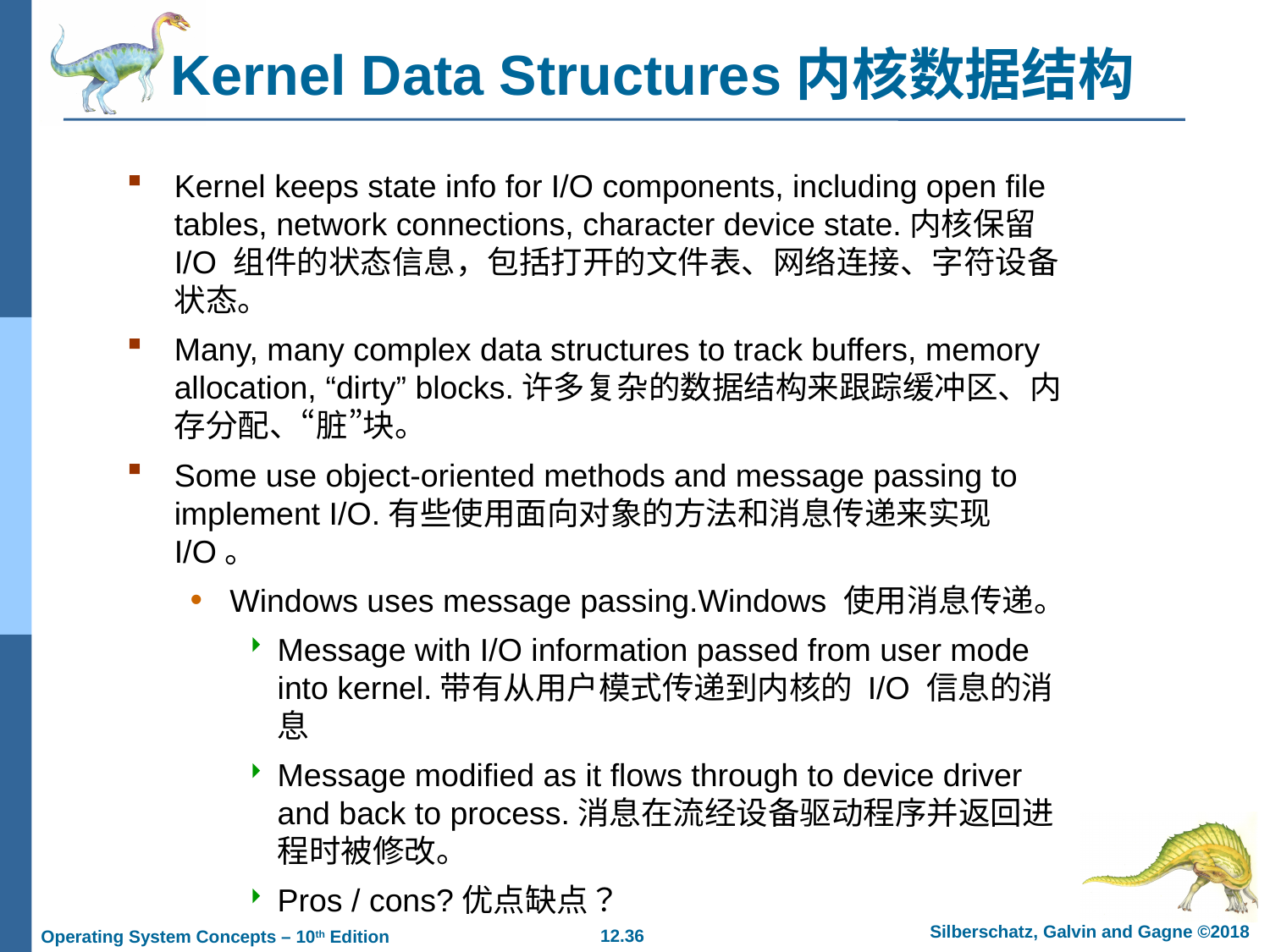

# Kernel Data Structures内核数据结构
Kernel keeps state info for I/O components, including open file tables, network connections, character device state.内核保留 I/O 组件的状态信息，包括打开的文件表、网络连接、字符设备状态。
Many, many complex data structures to track buffers, memory allocation, “dirty” blocks.许多复杂的数据结构来跟踪缓冲区、内存分配、“脏”块。
Some use object-oriented methods and message passing to implement I/O.有些使用面向对象的方法和消息传递来实现 I/O。
Windows uses message passing.Windows 使用消息传递。
Message with I/O information passed from user mode into kernel.带有从用户模式传递到内核的 I/O 信息的消息
Message modified as it flows through to device driver and back to process.消息在流经设备驱动程序并返回进程时被修改。
Pros / cons?优点缺点？